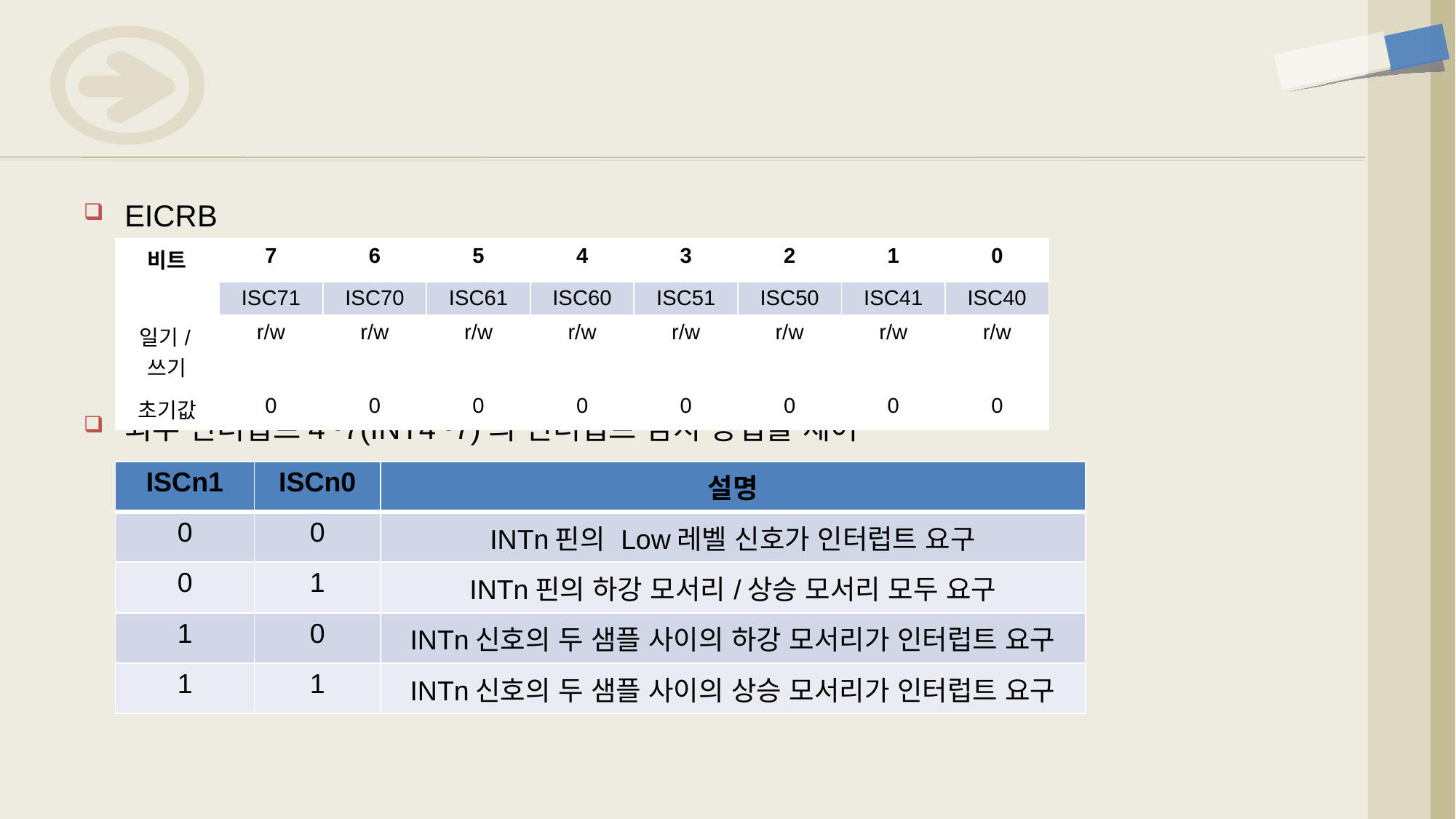

#
EICRB

외부 인터럽트4~7(INT4~7)의 인터럽트 감지 방법을 제어
| 비트 | 7 | 6 | 5 | 4 | 3 | 2 | 1 | 0 |
| --- | --- | --- | --- | --- | --- | --- | --- | --- |
|  | ISC71 | ISC70 | ISC61 | ISC60 | ISC51 | ISC50 | ISC41 | ISC40 |
| 일기/쓰기 | r/w | r/w | r/w | r/w | r/w | r/w | r/w | r/w |
| 초기값 | 0 | 0 | 0 | 0 | 0 | 0 | 0 | 0 |
| ISCn1 | ISCn0 | 설명 |
| --- | --- | --- |
| 0 | 0 | INTn핀의 Low레벨 신호가 인터럽트 요구 |
| 0 | 1 | INTn핀의 하강 모서리/상승 모서리 모두 요구 |
| 1 | 0 | INTn신호의 두 샘플 사이의 하강 모서리가 인터럽트 요구 |
| 1 | 1 | INTn신호의 두 샘플 사이의 상승 모서리가 인터럽트 요구 |